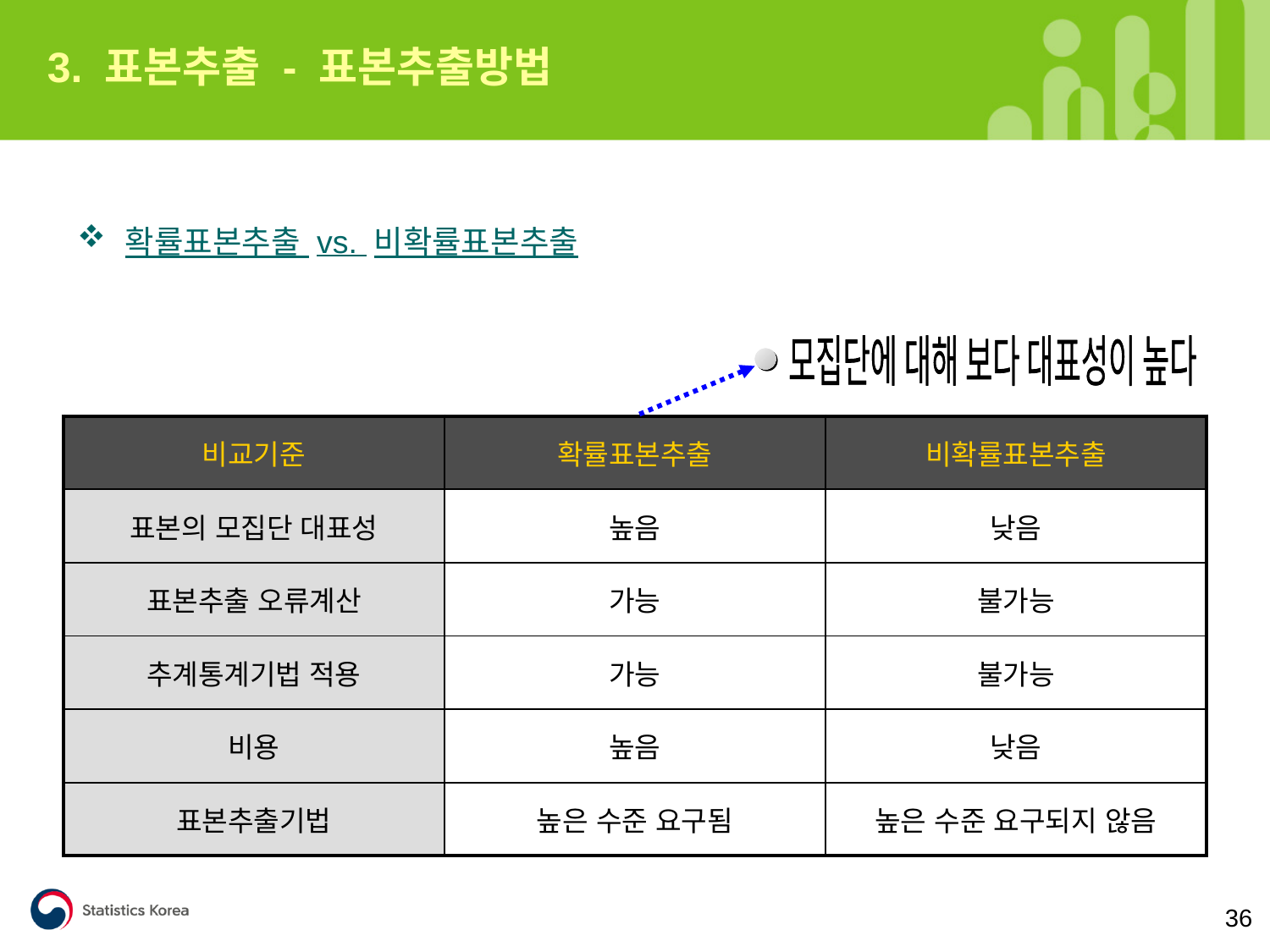

3. 표본추출 - 표본추출방법
확률표본추출 vs. 비확률표본추출
모집단에 대해 보다 대표성이 높다
모집단에 대해 보다 대표성이 높다

| 비교기준 | 확률표본추출 | 비확률표본추출 |
| --- | --- | --- |
| 표본의 모집단 대표성 | 높음 | 낮음 |
| 표본추출 오류계산 | 가능 | 불가능 |
| 추계통계기법 적용 | 가능 | 불가능 |
| 비용 | 높음 | 낮음 |
| 표본추출기법 | 높은 수준 요구됨 | 높은 수준 요구되지 않음 |